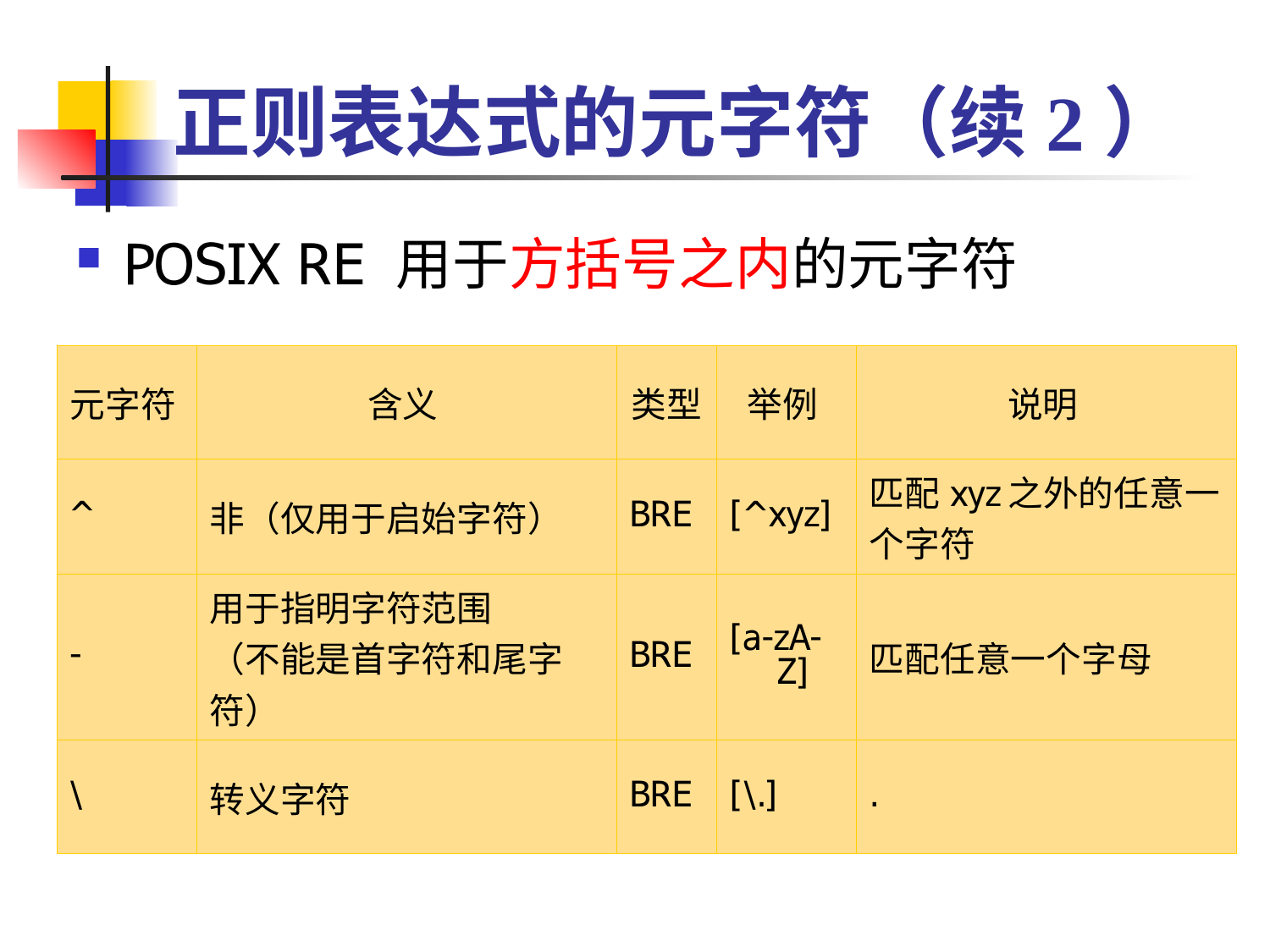

# 正则表达式的元字符（续2）
POSIX RE 用于方括号之内的元字符
| 元字符 | 含义 | 类型 | 举例 | 说明 |
| --- | --- | --- | --- | --- |
| ^ | 非（仅用于启始字符） | BRE | [^xyz] | 匹配xyz之外的任意一个字符 |
| - | 用于指明字符范围 （不能是首字符和尾字符） | BRE | [a-zA-Z] | 匹配任意一个字母 |
| \ | 转义字符 | BRE | [\.] | . |